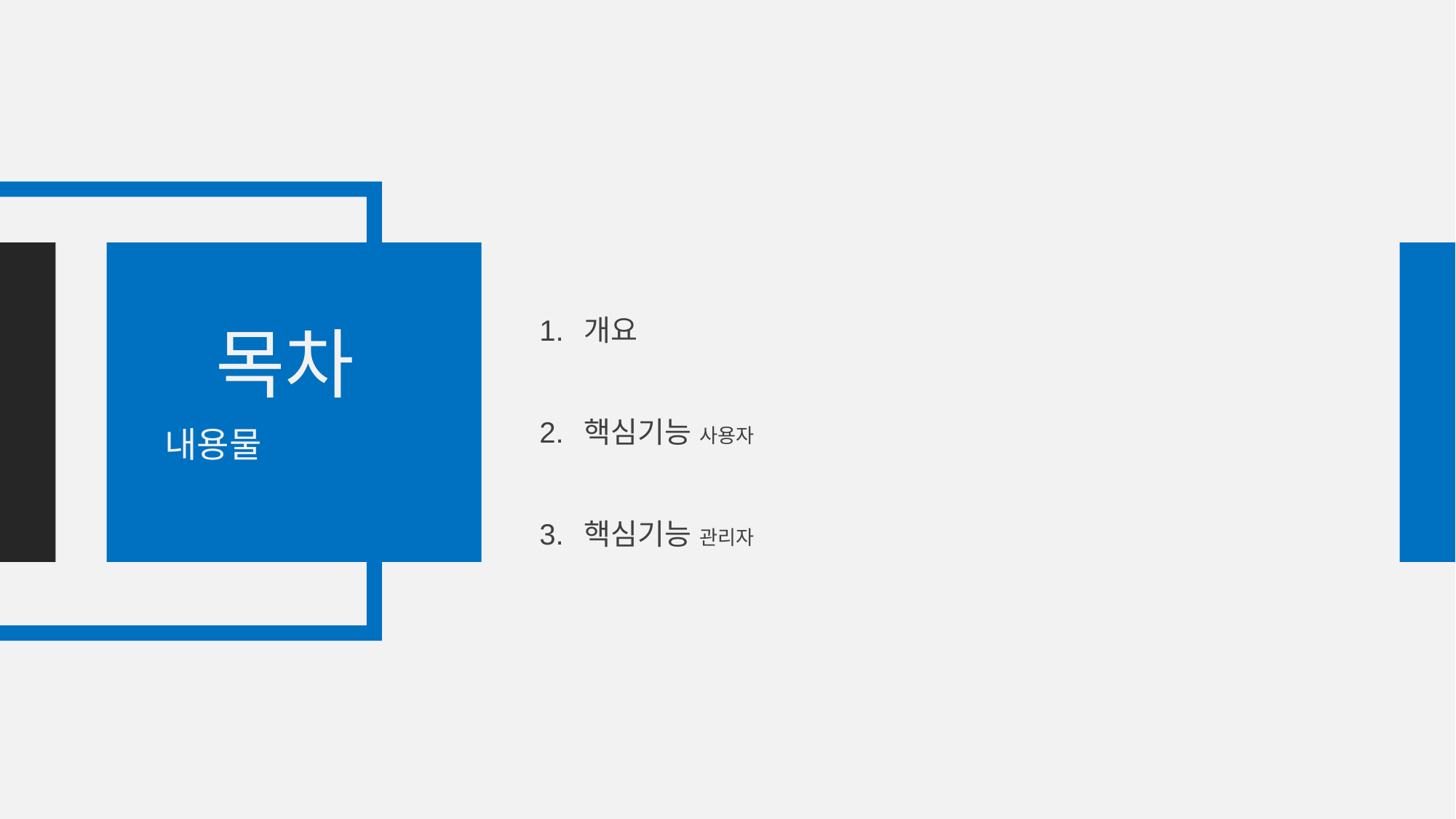

개요
핵심기능 사용자
핵심기능 관리자

목차
내용물